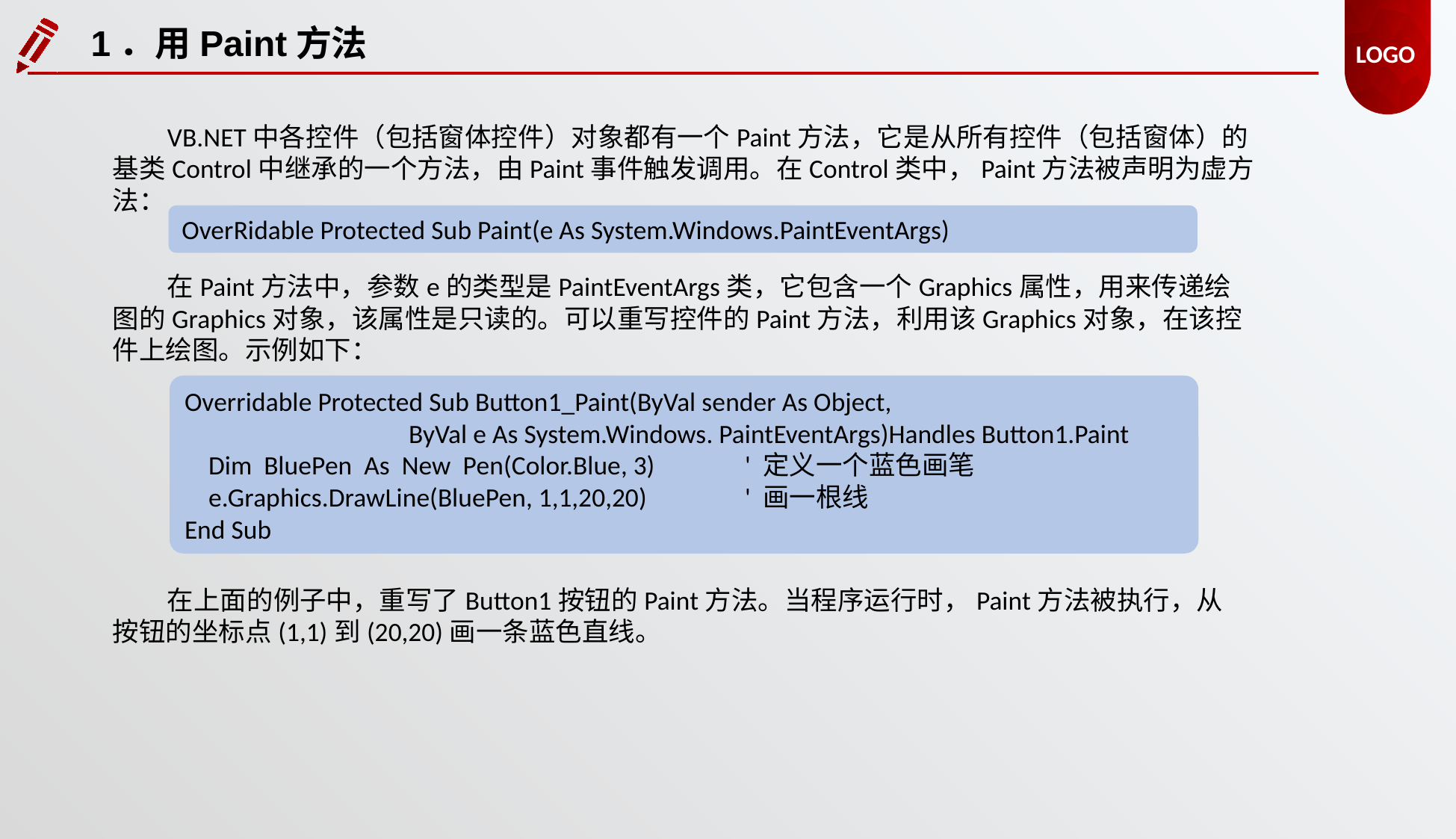

LOGO
1．用Paint方法

VB.NET中各控件（包括窗体控件）对象都有一个Paint方法，它是从所有控件（包括窗体）的基类Control中继承的一个方法，由Paint事件触发调用。在Control类中，Paint方法被声明为虚方法：
OverRidable Protected Sub Paint(e As System.Windows.PaintEventArgs)
在Paint方法中，参数e的类型是PaintEventArgs类，它包含一个Graphics属性，用来传递绘图的Graphics对象，该属性是只读的。可以重写控件的Paint方法，利用该Graphics对象，在该控件上绘图。示例如下：
Overridable Protected Sub Button1_Paint(ByVal sender As Object,
		ByVal e As System.Windows. PaintEventArgs)Handles Button1.Paint
    Dim  BluePen  As  New  Pen(Color.Blue, 3)	' 定义一个蓝色画笔
    e.Graphics.DrawLine(BluePen, 1,1,20,20)	' 画一根线
End Sub
在上面的例子中，重写了Button1按钮的Paint方法。当程序运行时，Paint方法被执行，从按钮的坐标点(1,1)到(20,20)画一条蓝色直线。